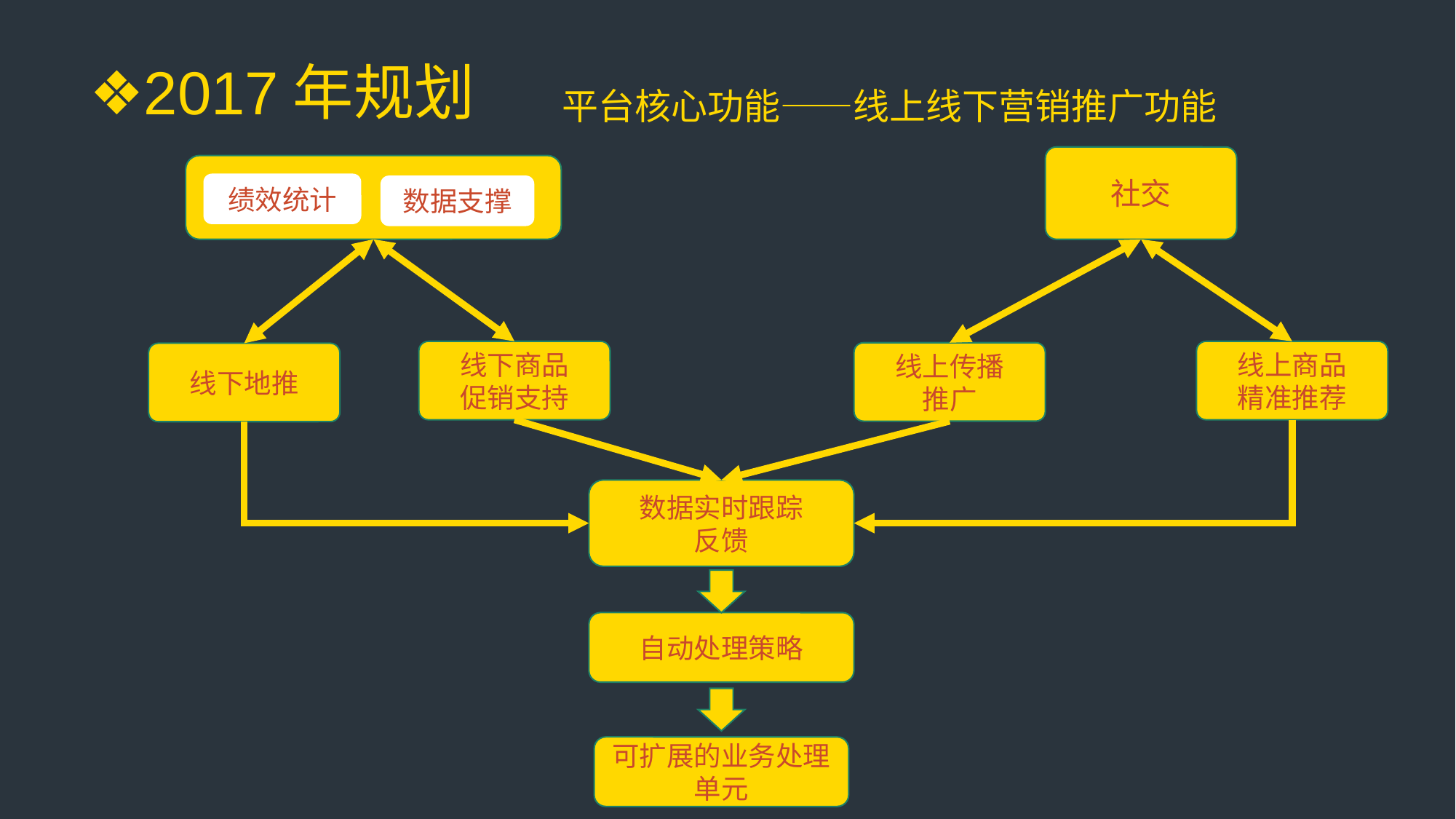

❖2017年规划
平台核心功能——线上线下营销推广功能
社交

绩效统计
数据支撑
线下商品
促销支持
线上商品
精准推荐
线上传播
推广
线下地推
数据实时跟踪
反馈

自动处理策略

可扩展的业务处理单元